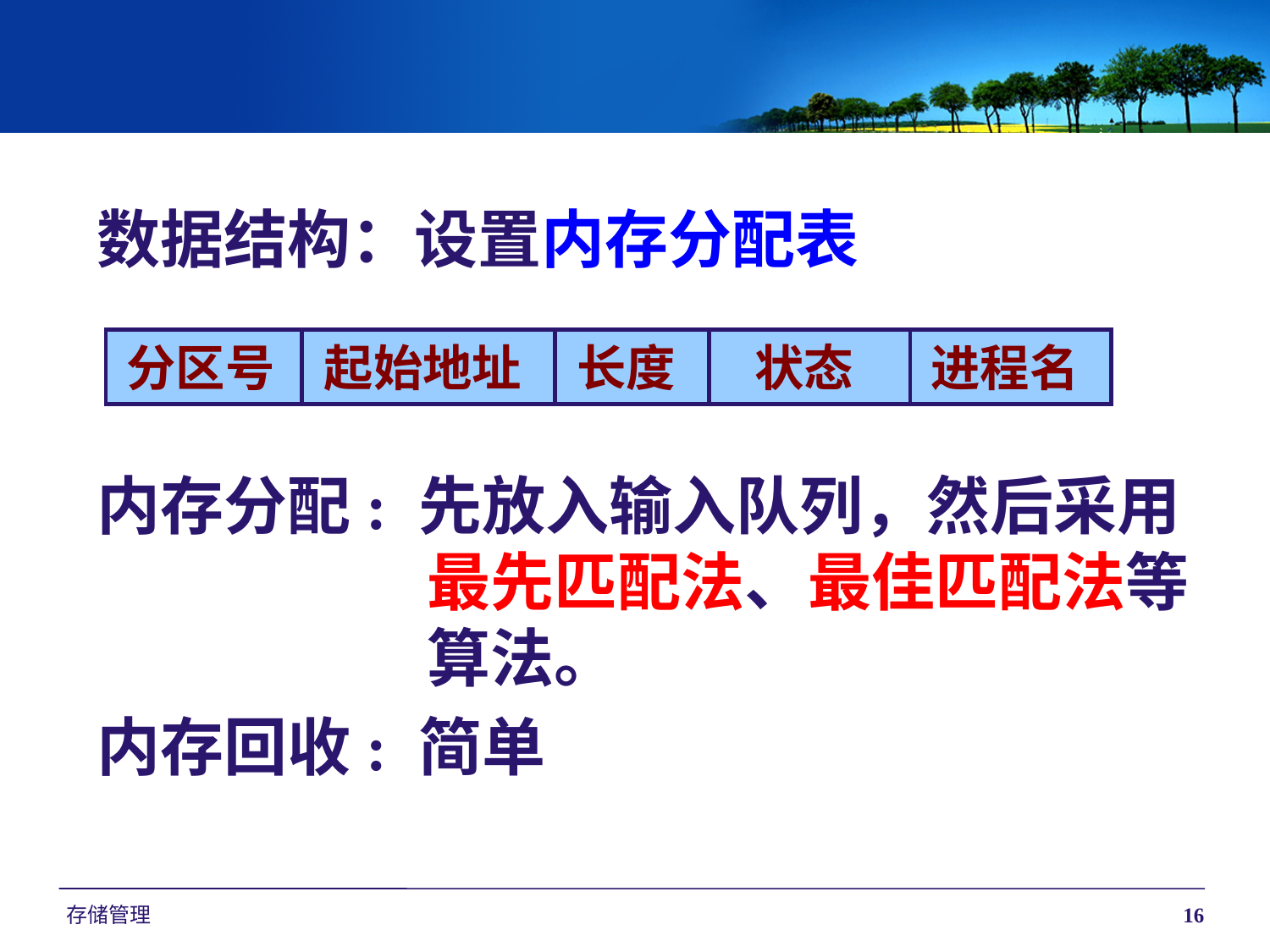

数据结构：设置内存分配表

内存分配: 先放入输入队列，然后采用
		  最先匹配法、最佳匹配法等
		  算法。
内存回收: 简单
分区号
起始地址
长度
状态
进程名
存储管理
16